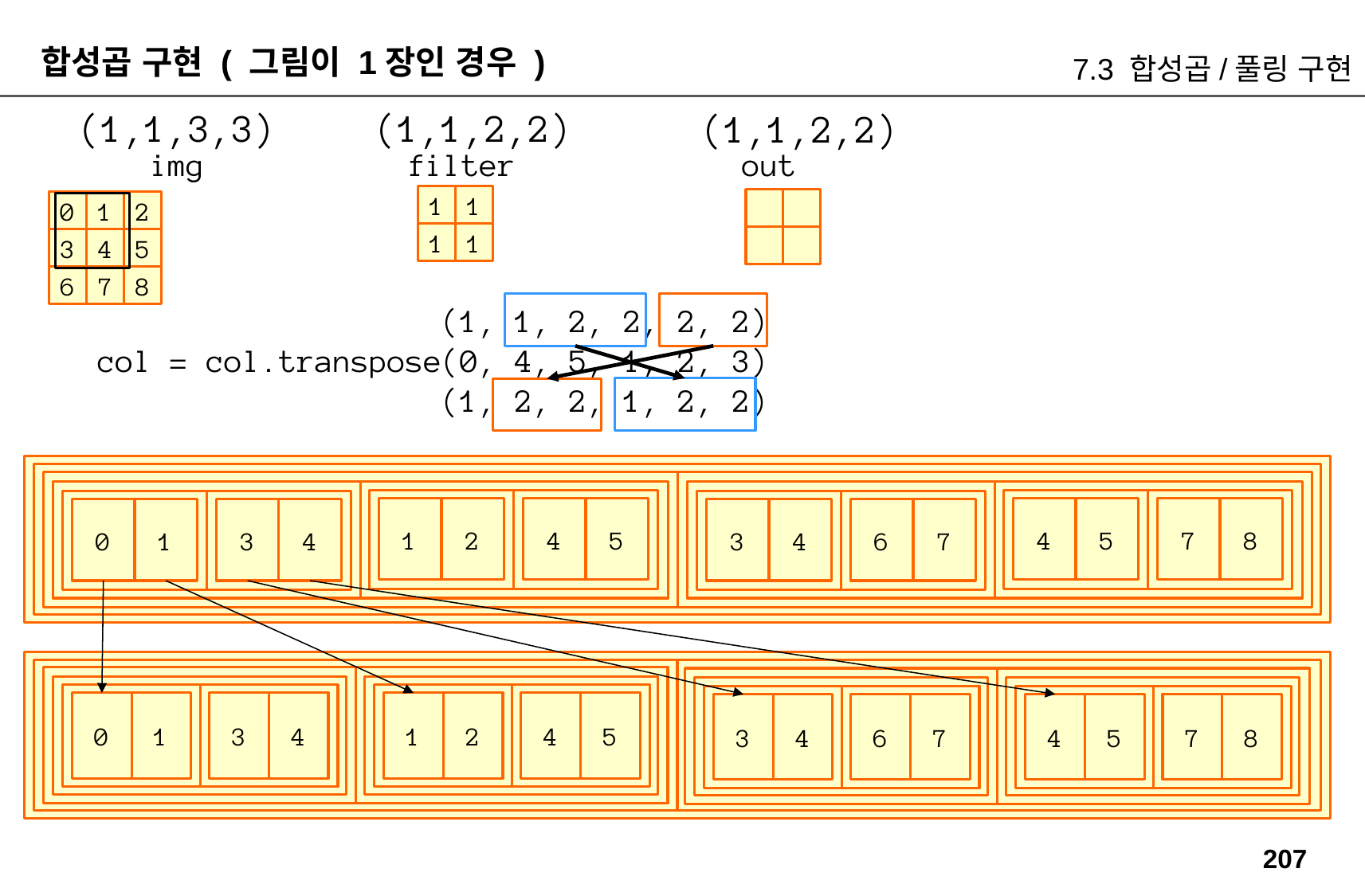

합성곱 구현 ( 그림이 1장인 경우 )
7.3 합성곱/풀링 구현
(1,1,2,2)
(1,1,3,3)
(1,1,2,2)
img
filter
out
1
1

0
1
2

1
1

3
4
5
6
7
8
                   (1, 1, 2, 2, 2, 2)
col = col.transpose(0, 4, 5, 1, 2, 3)
                   (1, 2, 2, 1, 2, 2)

1
2
4
5
4
5
7
8
0
1
3
4
3
4
6
7

0
1
3
4
1
2
4
5
3
4
6
7
4
5
7
8